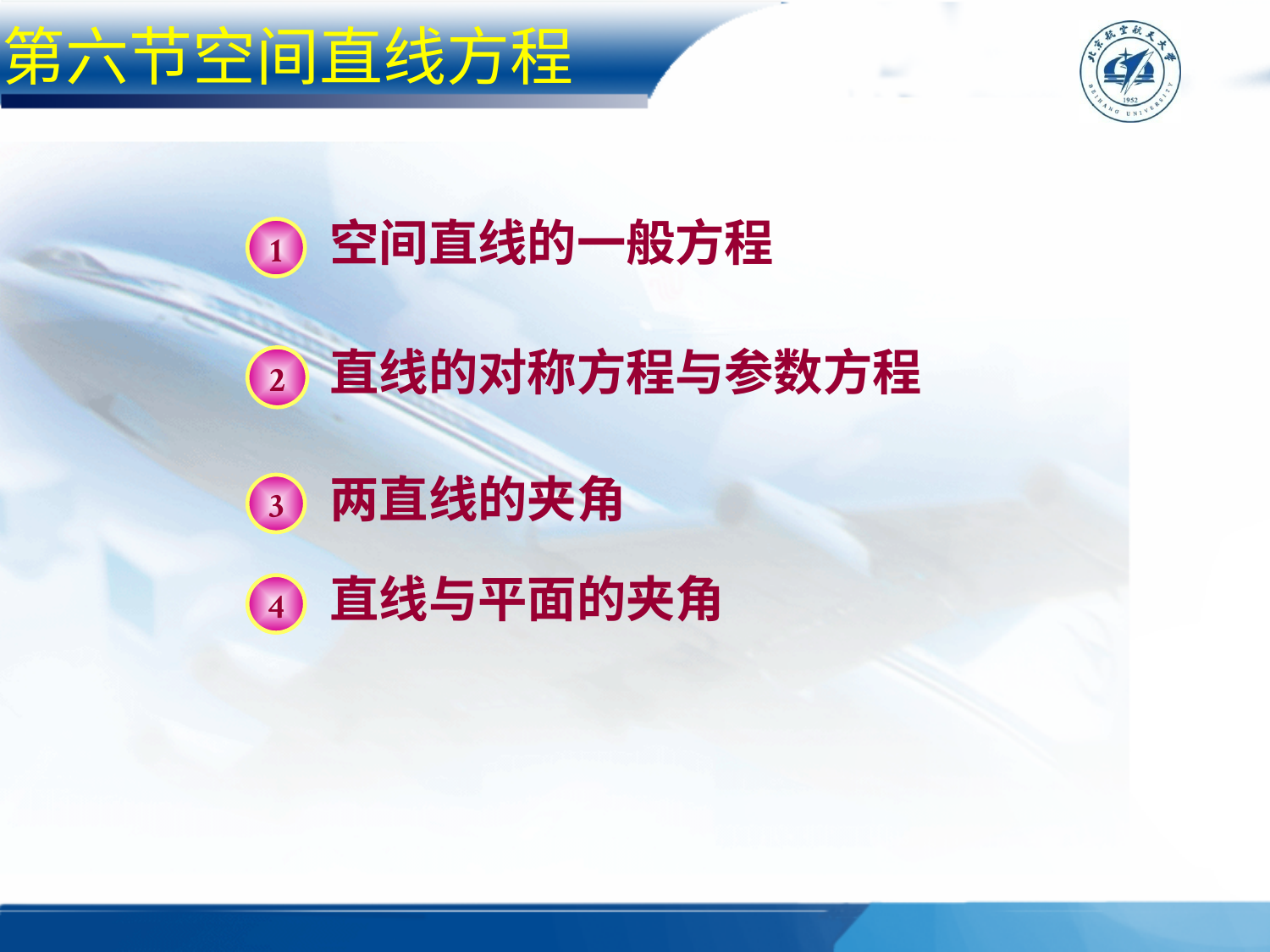

第六节空间直线方程
空间直线的一般方程
1
直线的对称方程与参数方程
2
两直线的夹角
3
直线与平面的夹角
4